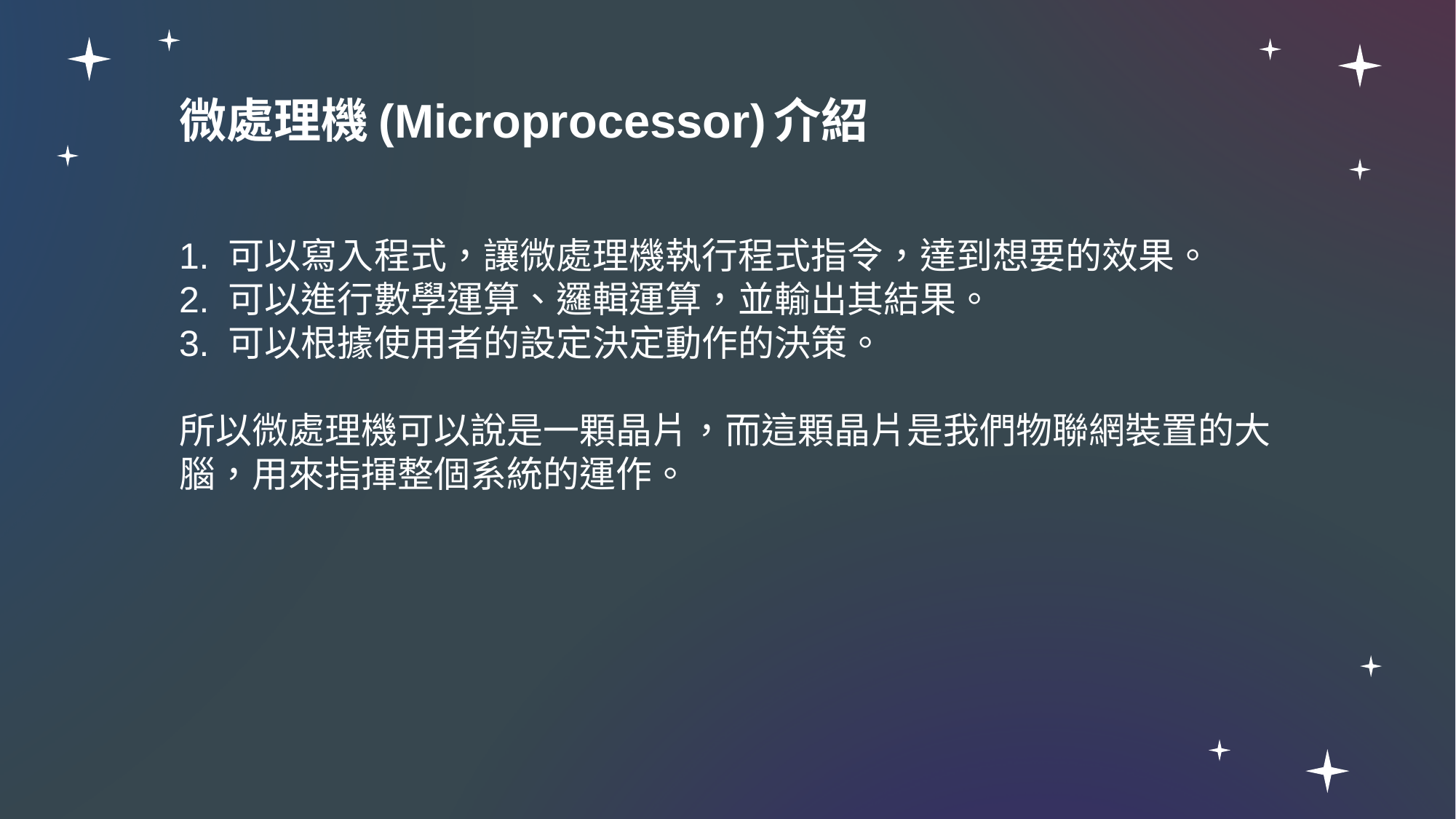

微處理機(Microprocessor)介紹
1. 可以寫入程式，讓微處理機執行程式指令，達到想要的效果。
2. 可以進行數學運算、邏輯運算，並輸出其結果。
3. 可以根據使用者的設定決定動作的決策。

所以微處理機可以說是一顆晶片，而這顆晶片是我們物聯網裝置的大腦，用來指揮整個系統的運作。